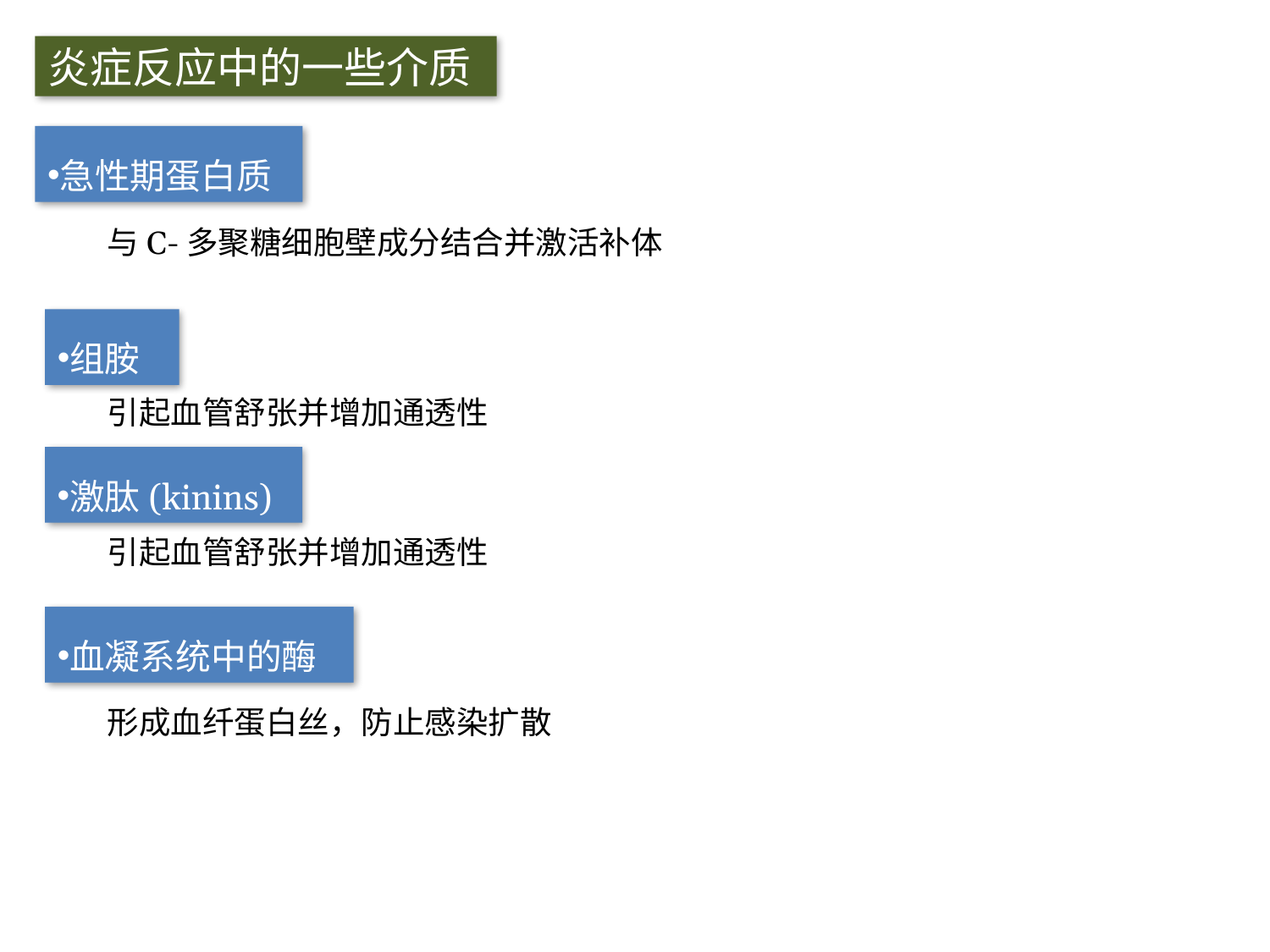

炎症反应中的一些介质
急性期蛋白质
与C-多聚糖细胞壁成分结合并激活补体
组胺
引起血管舒张并增加通透性
激肽(kinins)
引起血管舒张并增加通透性
血凝系统中的酶
形成血纤蛋白丝，防止感染扩散